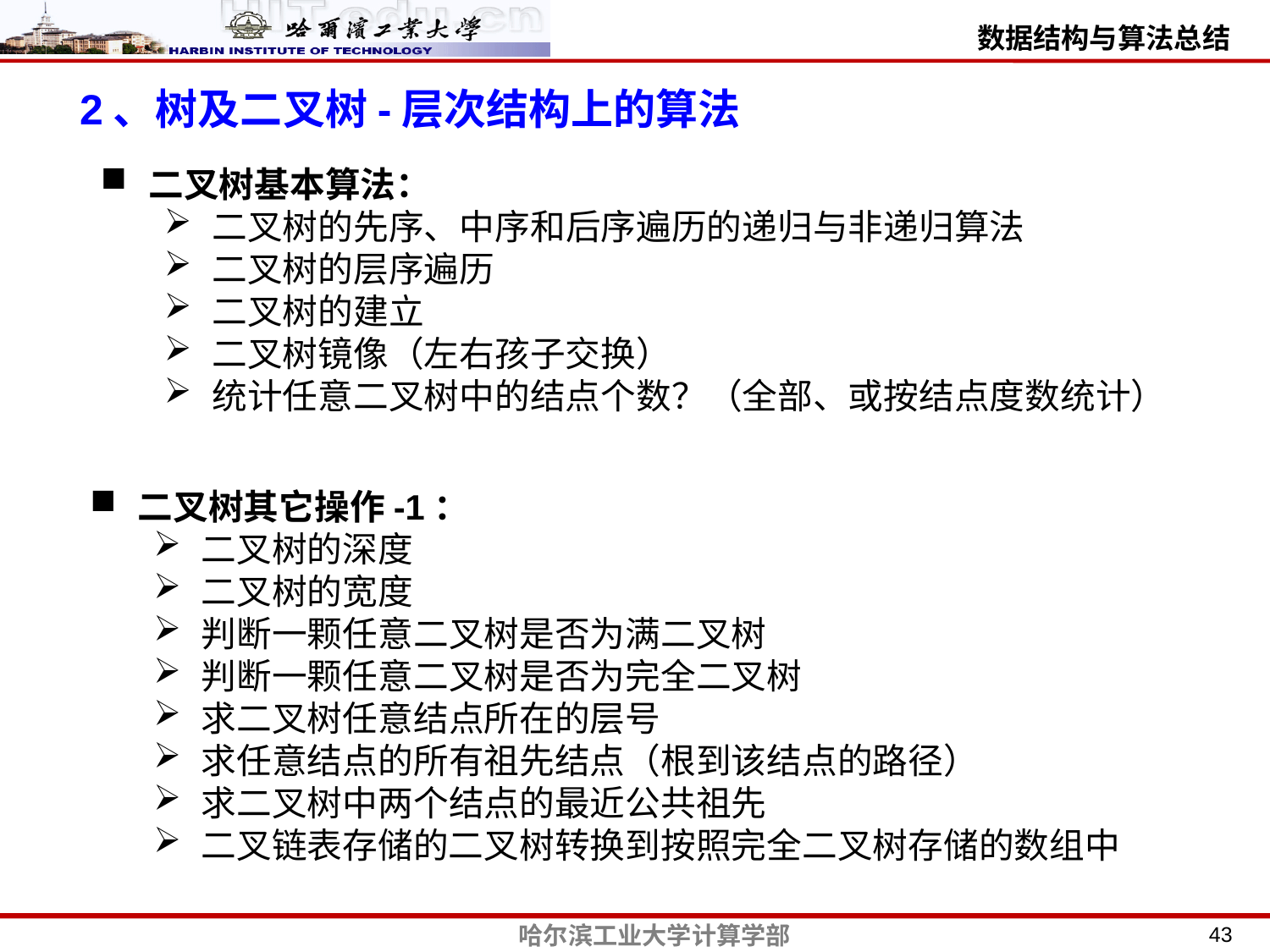

2、树及二叉树-层次结构上的算法
二叉树基本算法：
二叉树的先序、中序和后序遍历的递归与非递归算法
二叉树的层序遍历
二叉树的建立
二叉树镜像（左右孩子交换）
统计任意二叉树中的结点个数？（全部、或按结点度数统计）
二叉树其它操作-1：
二叉树的深度
二叉树的宽度
判断一颗任意二叉树是否为满二叉树
判断一颗任意二叉树是否为完全二叉树
求二叉树任意结点所在的层号
求任意结点的所有祖先结点（根到该结点的路径）
求二叉树中两个结点的最近公共祖先
二叉链表存储的二叉树转换到按照完全二叉树存储的数组中